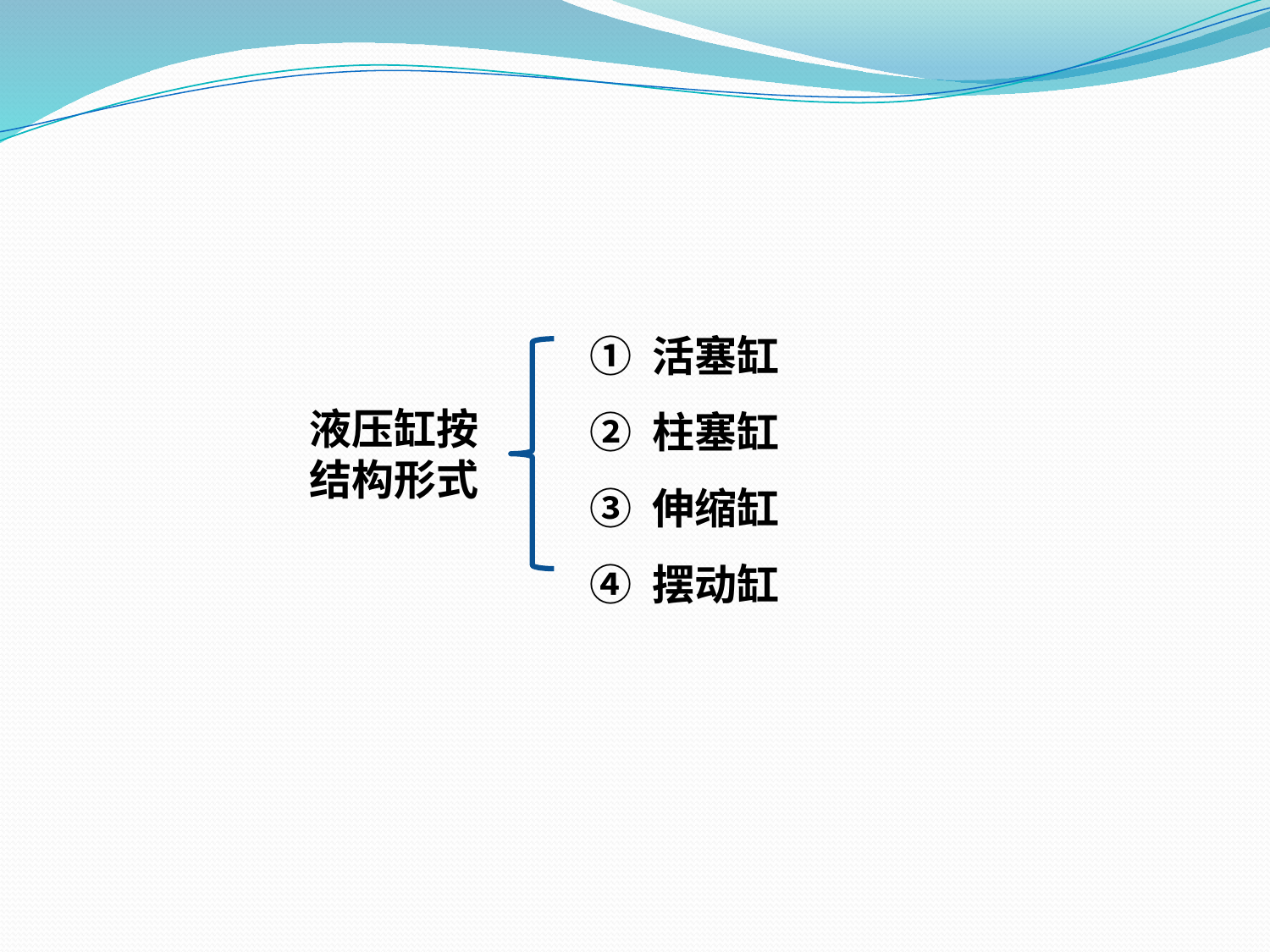

① 活塞缸
② 柱塞缸
③ 伸缩缸
④ 摆动缸

液压缸按
结构形式